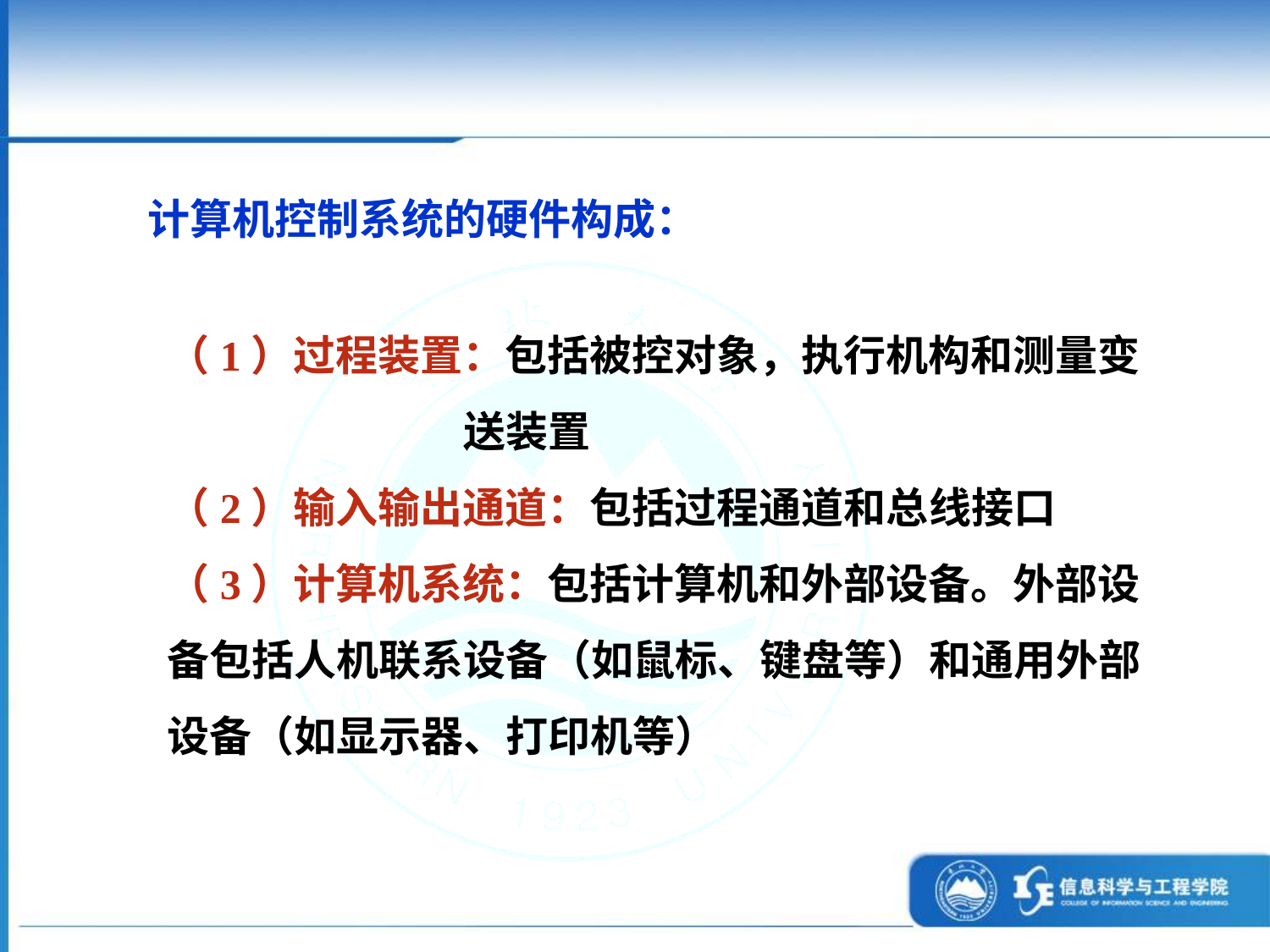

计算机控制系统的硬件构成：
（1）过程装置：包括被控对象，执行机构和测量变
                              送装置
（2）输入输出通道：包括过程通道和总线接口
（3）计算机系统：包括计算机和外部设备。外部设备包括人机联系设备（如鼠标、键盘等）和通用外部设备（如显示器、打印机等）